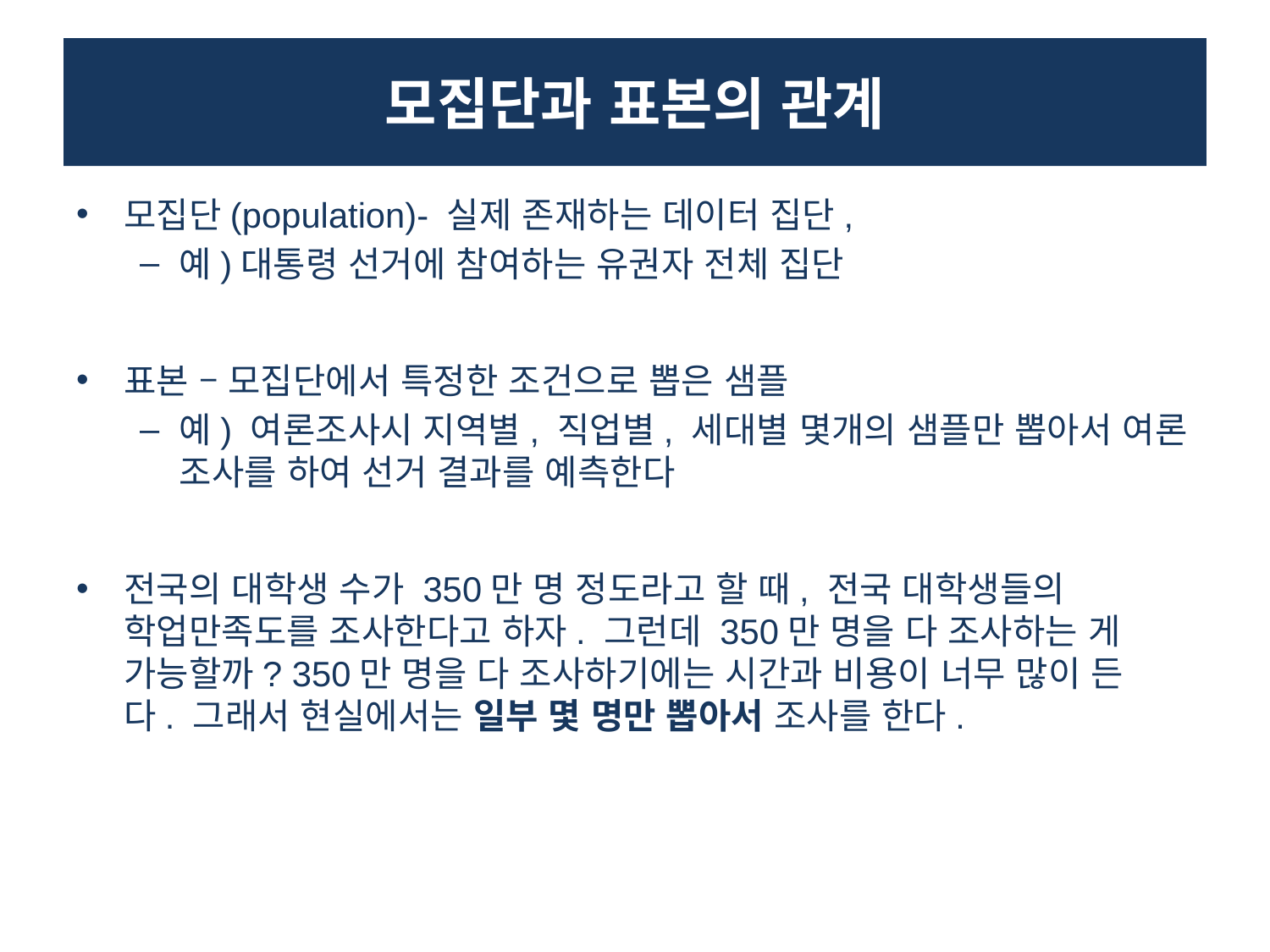

# 모집단과 표본의 관계
모집단(population)- 실제 존재하는 데이터 집단,
예)대통령 선거에 참여하는 유권자 전체 집단

표본 – 모집단에서 특정한 조건으로 뽑은 샘플
예) 여론조사시 지역별, 직업별, 세대별 몇개의 샘플만 뽑아서 여론 조사를 하여 선거 결과를 예측한다

전국의 대학생 수가 350만 명 정도라고 할 때, 전국 대학생들의 학업만족도를 조사한다고 하자. 그런데 350만 명을 다 조사하는 게 가능할까? 350만 명을 다 조사하기에는 시간과 비용이 너무 많이 든다. 그래서 현실에서는 일부 몇 명만 뽑아서 조사를 한다.